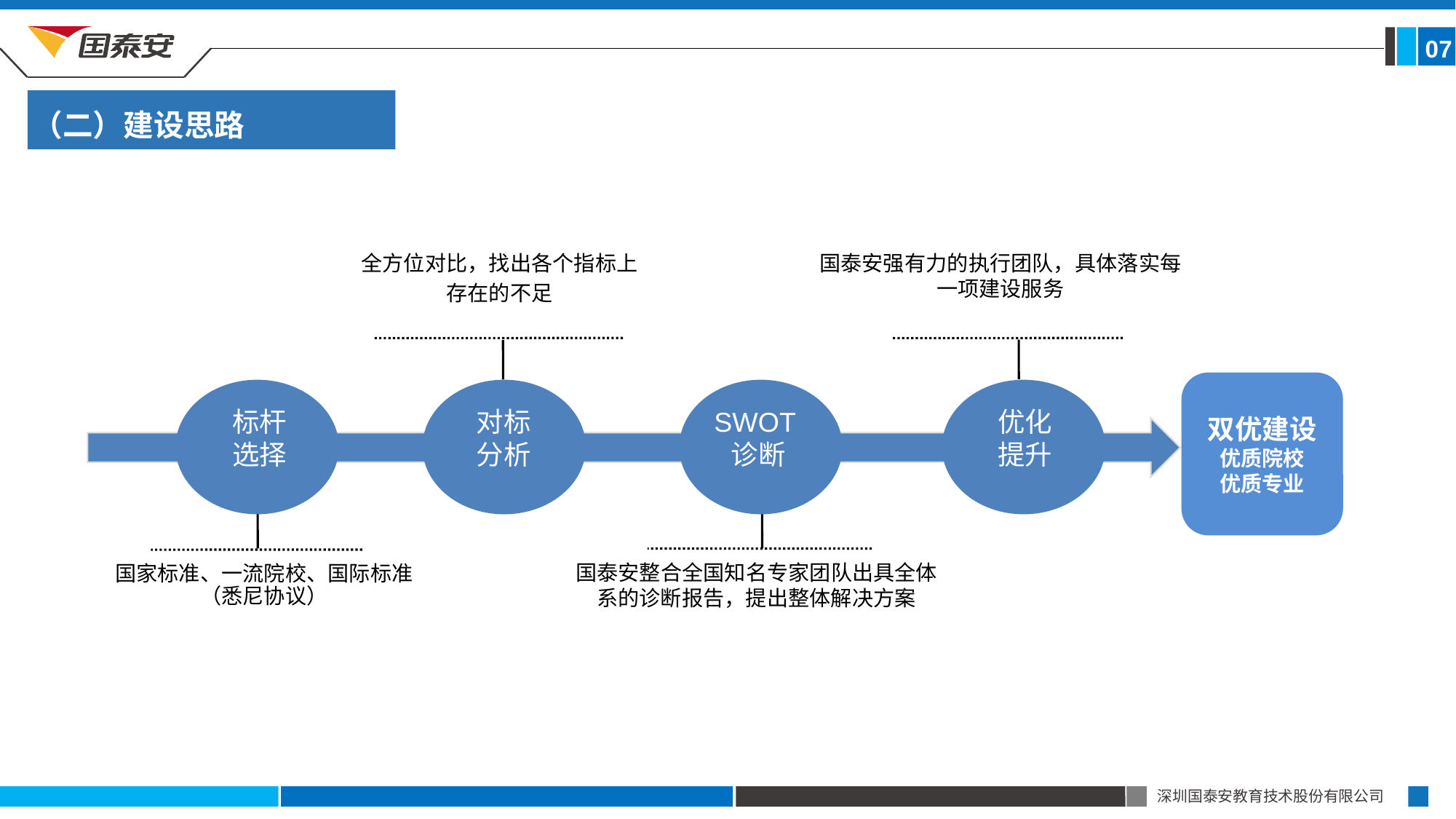

07
（二）建设思路

全方位对比，找出各个指标上
存在的不足
国泰安强有力的执行团队，具体落实每一项建设服务

双优建设
优质院校
优质专业

标杆
选择
对标
分析
SWOT诊断
优化
提升

国泰安整合全国知名专家团队出具全体系的诊断报告，提出整体解决方案
国家标准、一流院校、国际标准（悉尼协议）